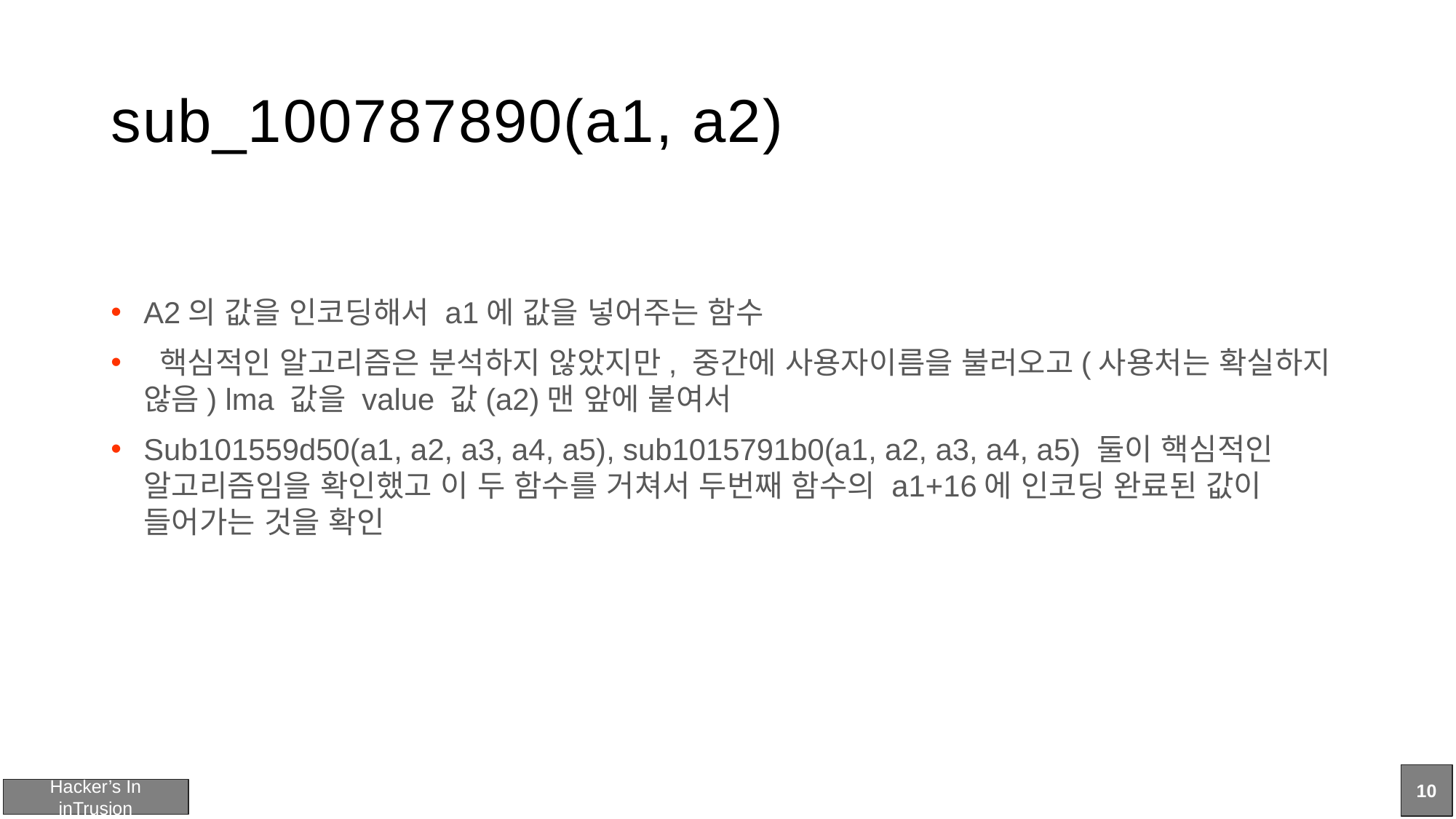

# sub_100787890(a1, a2)
A2의 값을 인코딩해서 a1에 값을 넣어주는 함수
 핵심적인 알고리즘은 분석하지 않았지만, 중간에 사용자이름을 불러오고(사용처는 확실하지 않음) lma 값을 value 값(a2)맨 앞에 붙여서
Sub101559d50(a1, a2, a3, a4, a5), sub1015791b0(a1, a2, a3, a4, a5) 둘이 핵심적인 알고리즘임을 확인했고 이 두 함수를 거쳐서 두번째 함수의 a1+16에 인코딩 완료된 값이 들어가는 것을 확인

10
Hacker’s In inTrusion